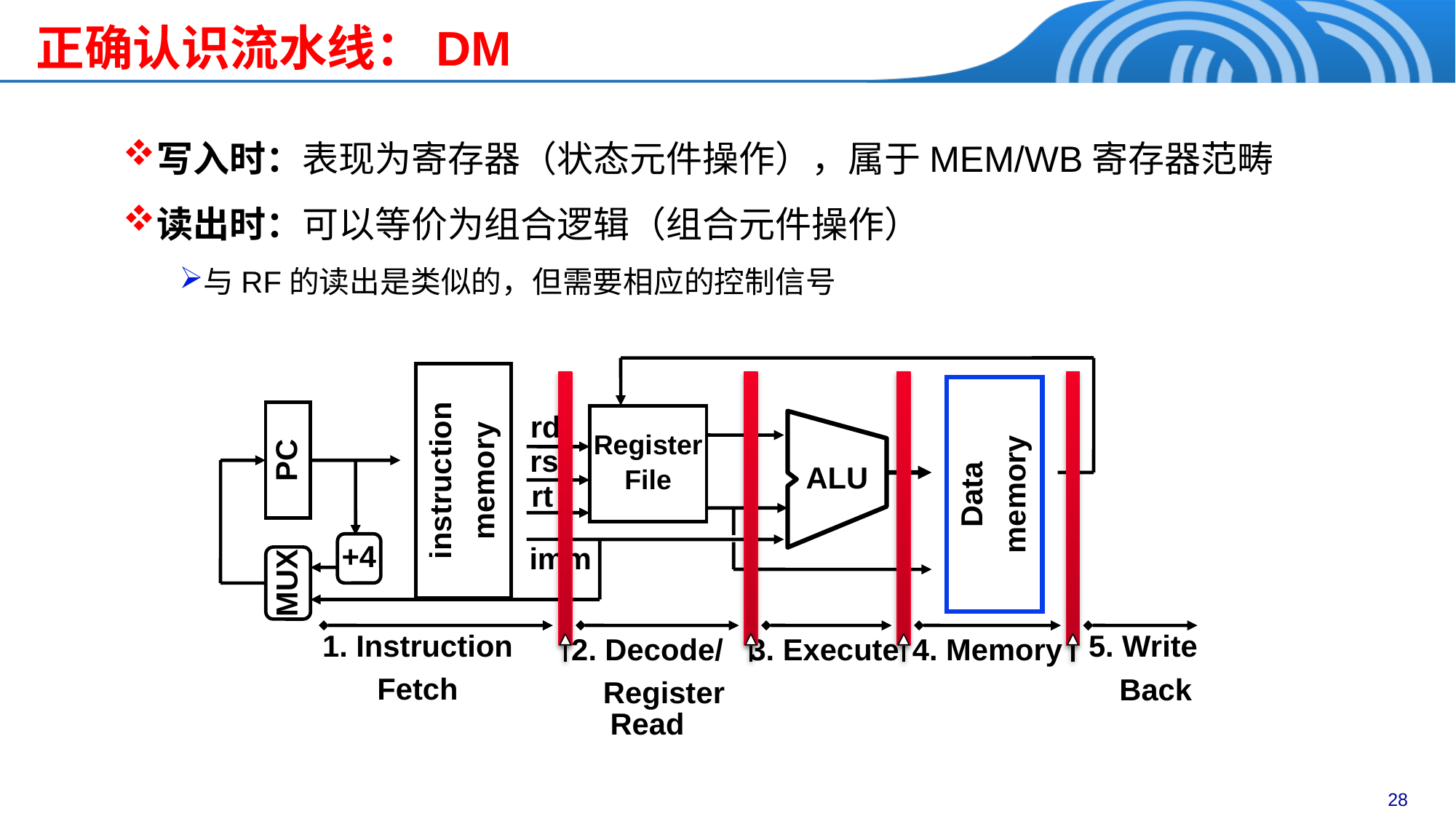

正确认识流水线：DM
写入时：表现为寄存器（状态元件操作），属于MEM/WB寄存器范畴
读出时：可以等价为组合逻辑（组合元件操作）
与RF的读出是类似的，但需要相应的控制信号

Register
File
rd
ALU

instruction
memory

rs
PC

Data
memory

rt

+4

imm

MUX

1. Instruction
Fetch

3. Execute

4. Memory

5. Write
   Back

2. Decode/
    Register Read